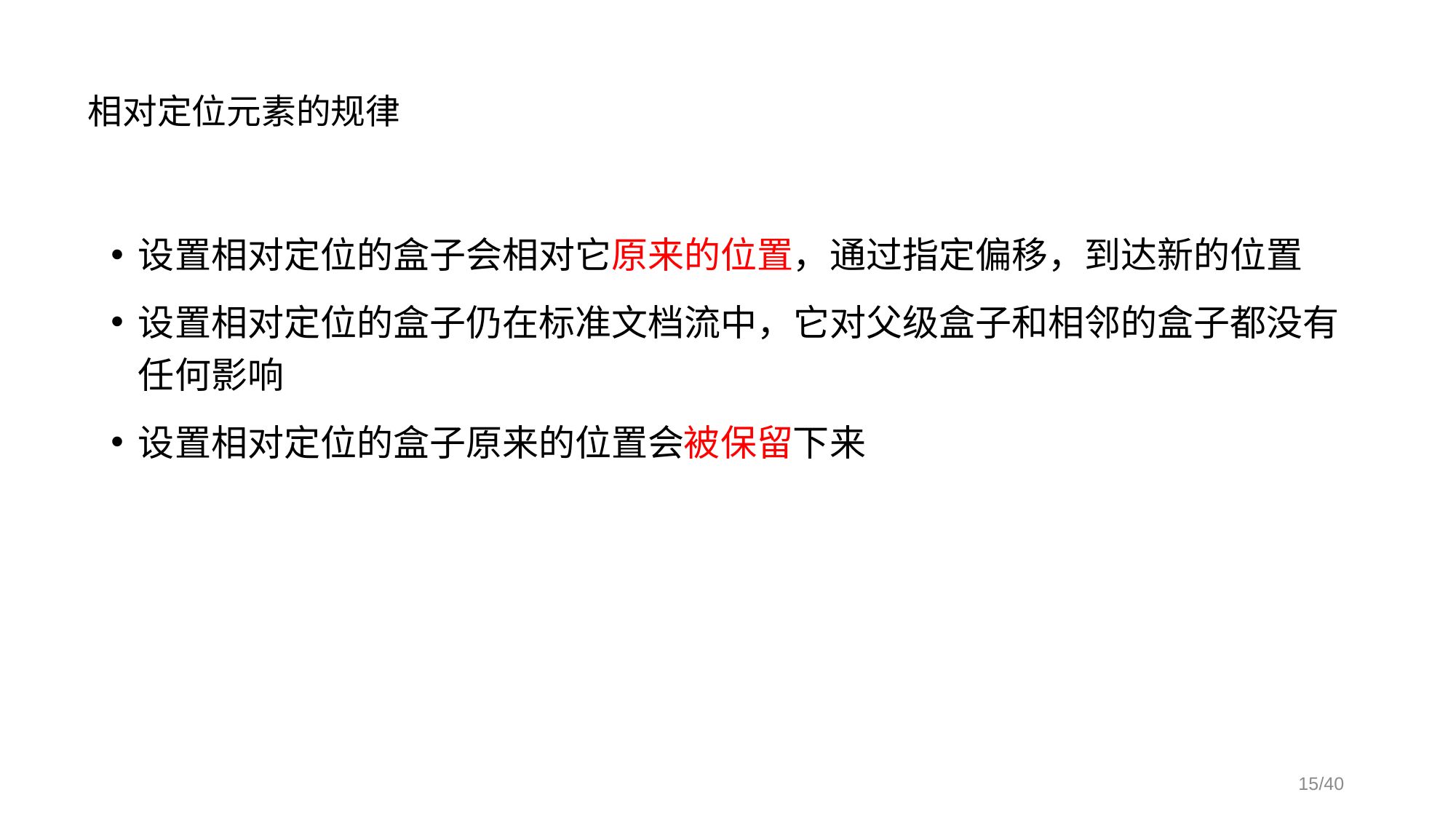

# 相对定位元素的规律
设置相对定位的盒子会相对它原来的位置，通过指定偏移，到达新的位置
设置相对定位的盒子仍在标准文档流中，它对父级盒子和相邻的盒子都没有任何影响
设置相对定位的盒子原来的位置会被保留下来
15/40